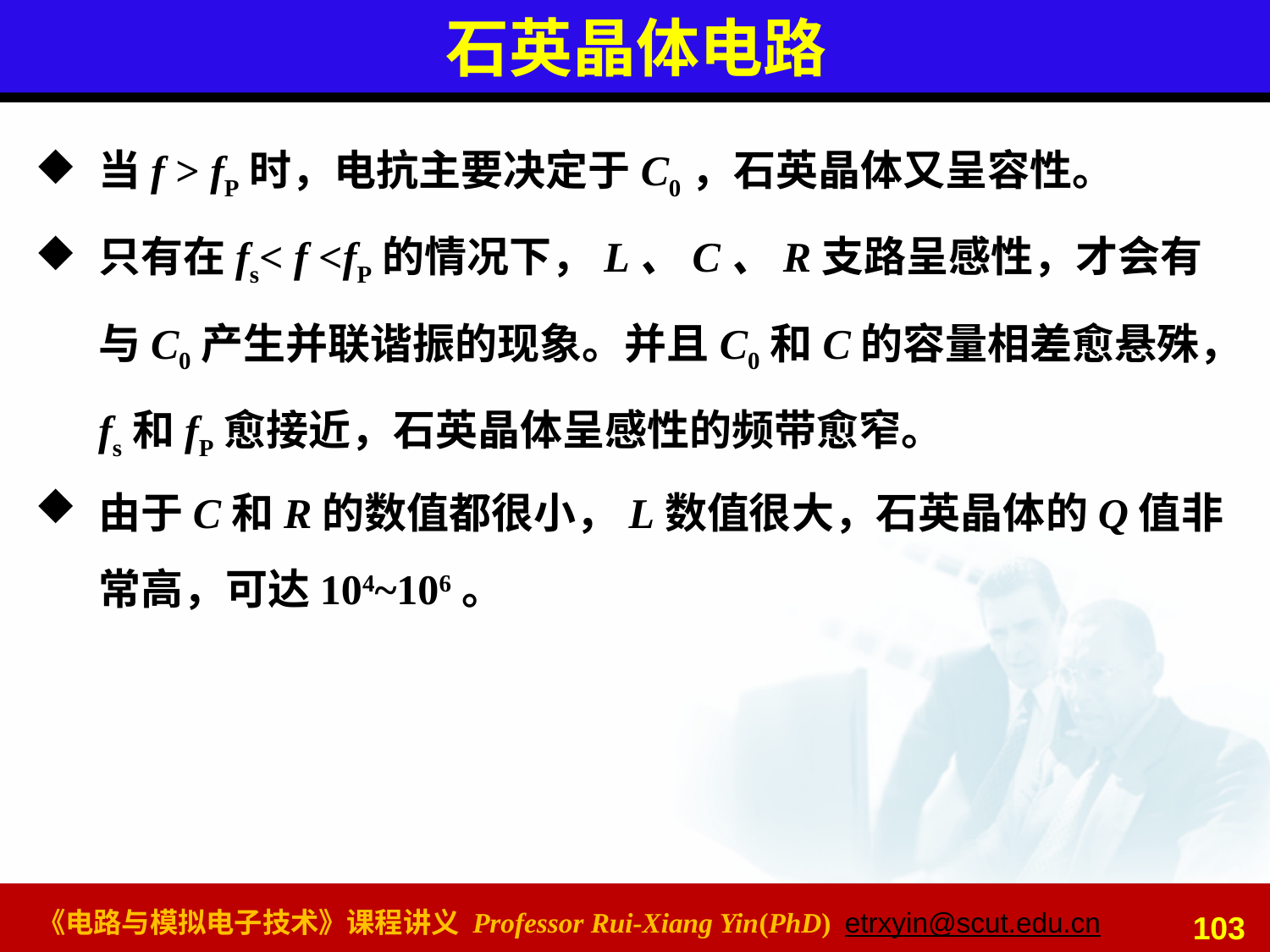

# 石英晶体电路
当f > fP时，电抗主要决定于C0，石英晶体又呈容性。
只有在fs< f <fP的情况下，L、C、R支路呈感性，才会有与C0产生并联谐振的现象。并且C0和C的容量相差愈悬殊，fs和fP愈接近，石英晶体呈感性的频带愈窄。
由于C和R的数值都很小，L数值很大，石英晶体的Q值非常高，可达104~106。
103